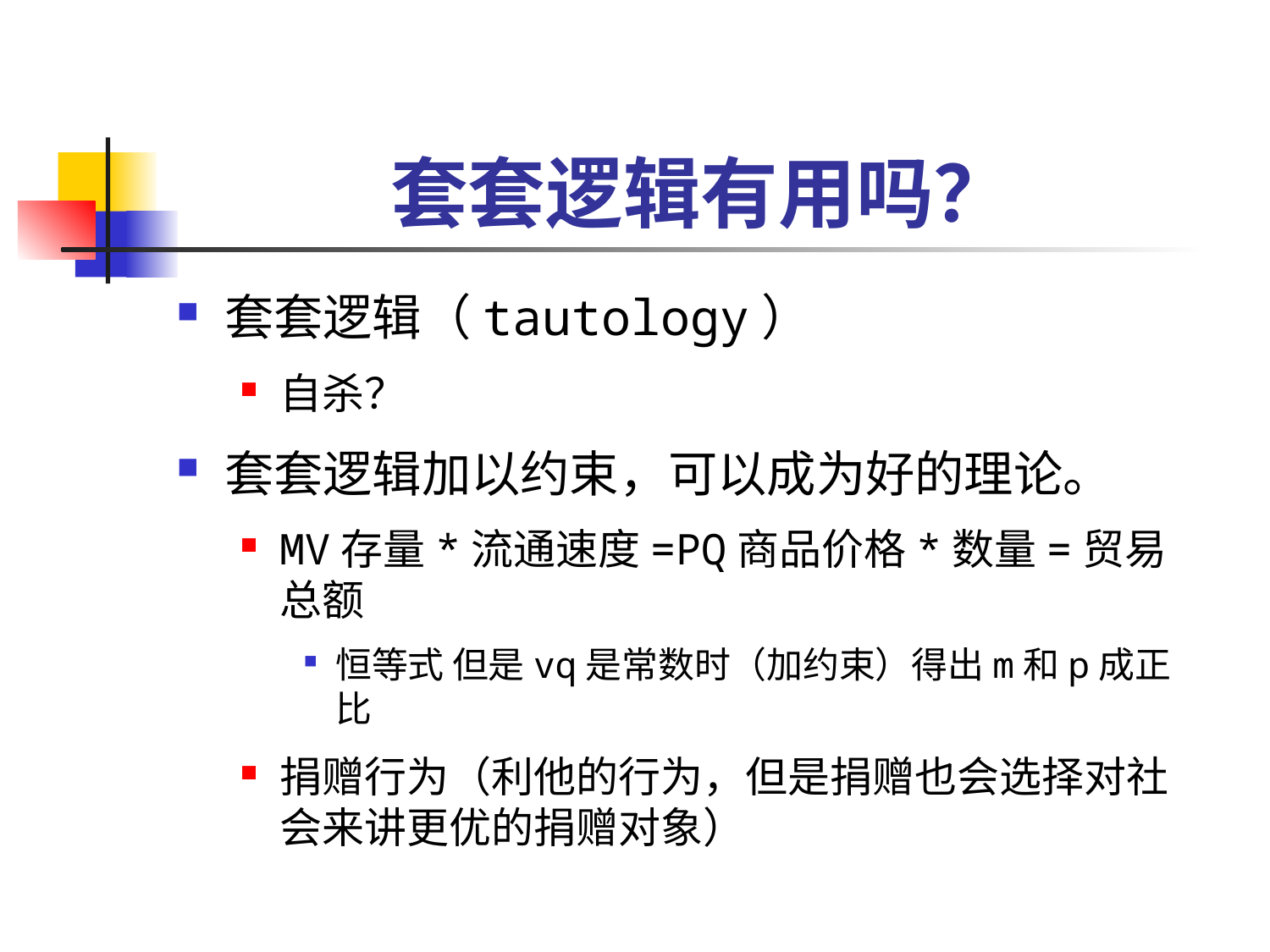

# 套套逻辑有用吗？
套套逻辑（tautology）
自杀？
套套逻辑加以约束，可以成为好的理论。
MV存量*流通速度=PQ商品价格*数量=贸易总额
恒等式 但是vq是常数时（加约束）得出m和p成正比
捐赠行为（利他的行为，但是捐赠也会选择对社会来讲更优的捐赠对象）